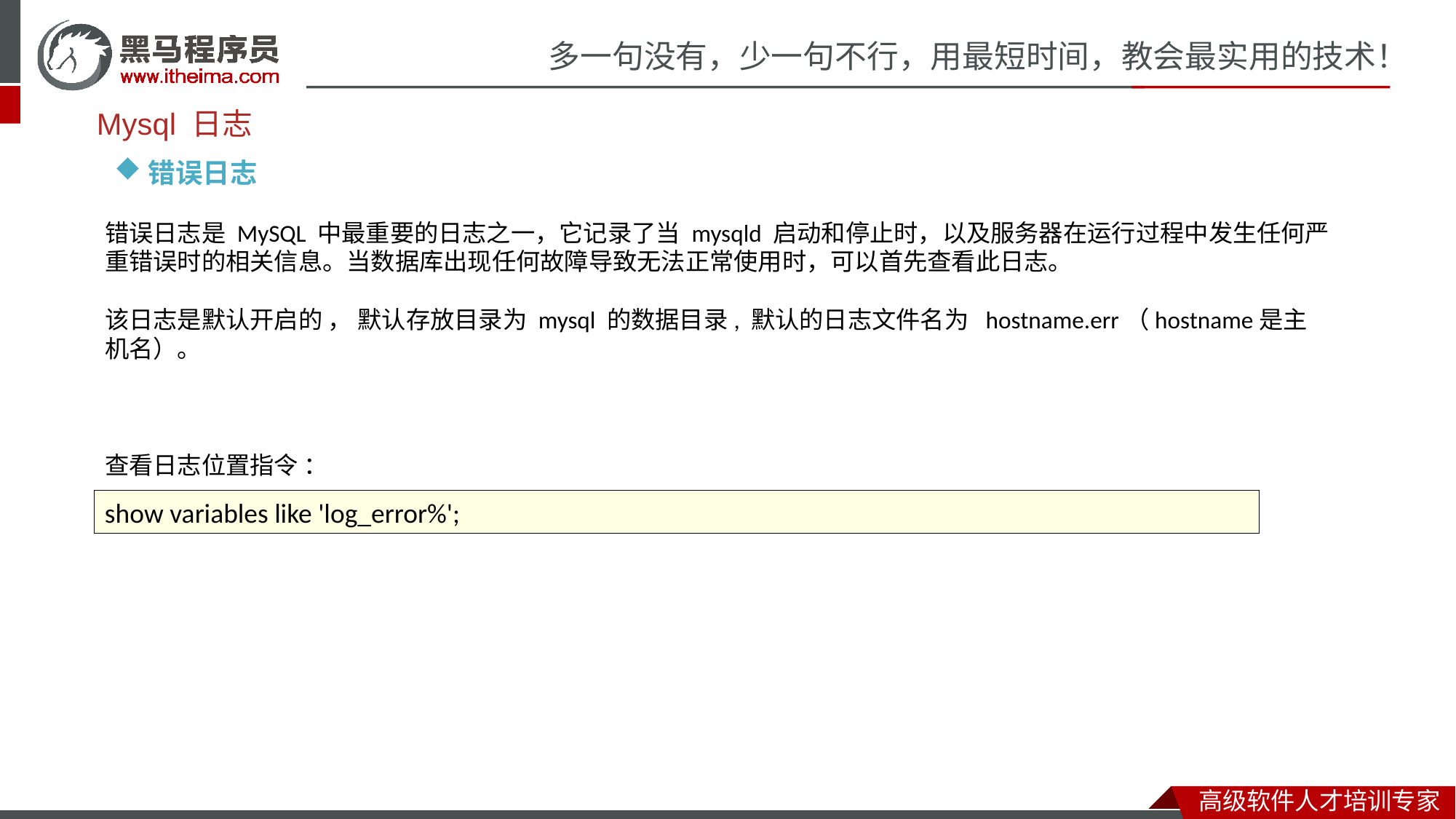

Mysql 日志
错误日志
错误日志是 MySQL 中最重要的日志之一，它记录了当 mysqld 启动和停止时，以及服务器在运行过程中发生任何严重错误时的相关信息。当数据库出现任何故障导致无法正常使用时，可以首先查看此日志。

该日志是默认开启的 ， 默认存放目录为 mysql 的数据目录, 默认的日志文件名为  hostname.err（hostname是主机名）。

查看日志位置指令 ：
show variables like 'log_error%';